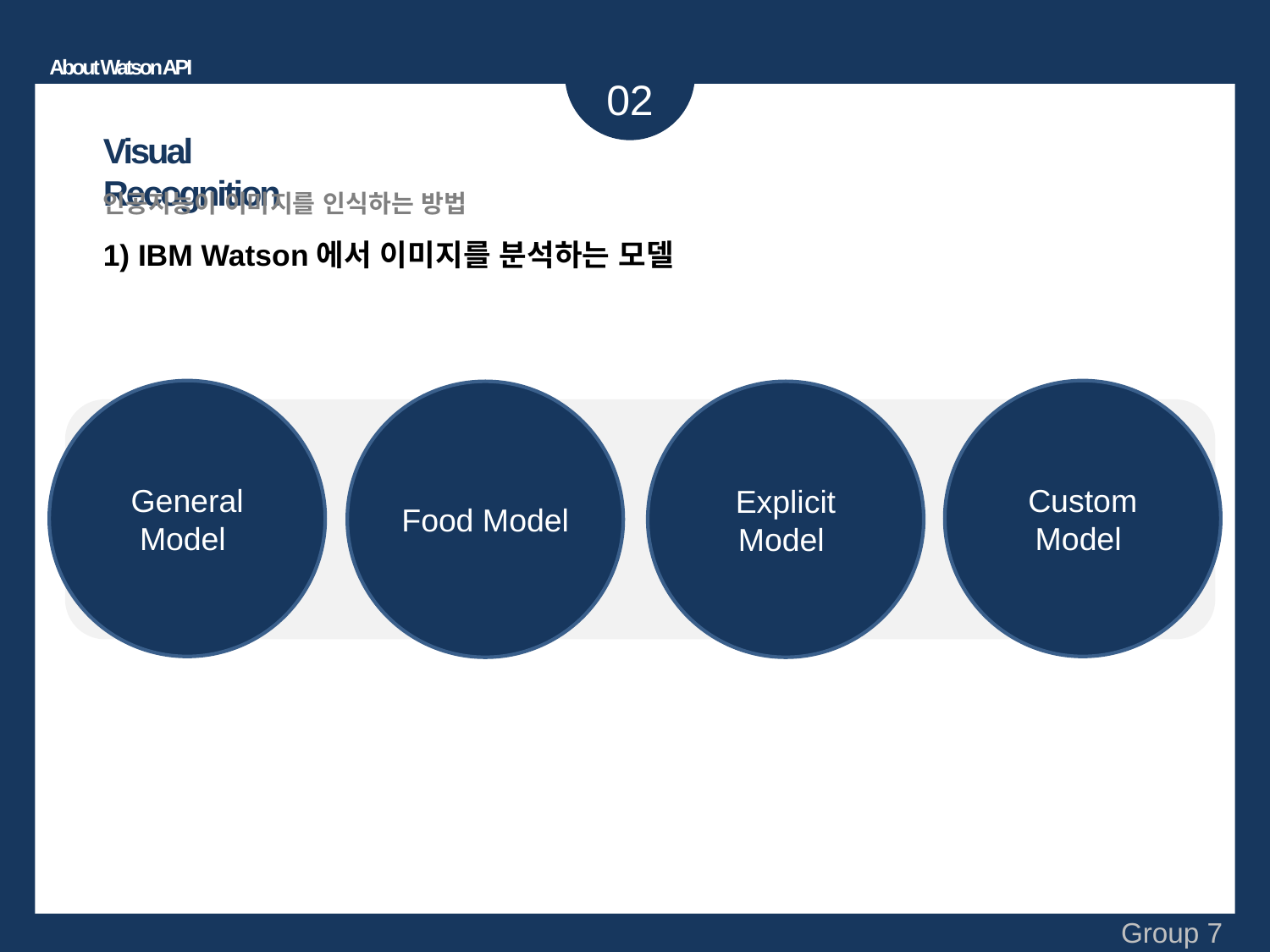

About Watson API
02

Visual Recognition
인공지능이 이미지를 인식하는 방법
1) IBM Watson에서 이미지를 분석하는 모델
General Model
Custom Model
Food Model
Explicit Model

Group 7